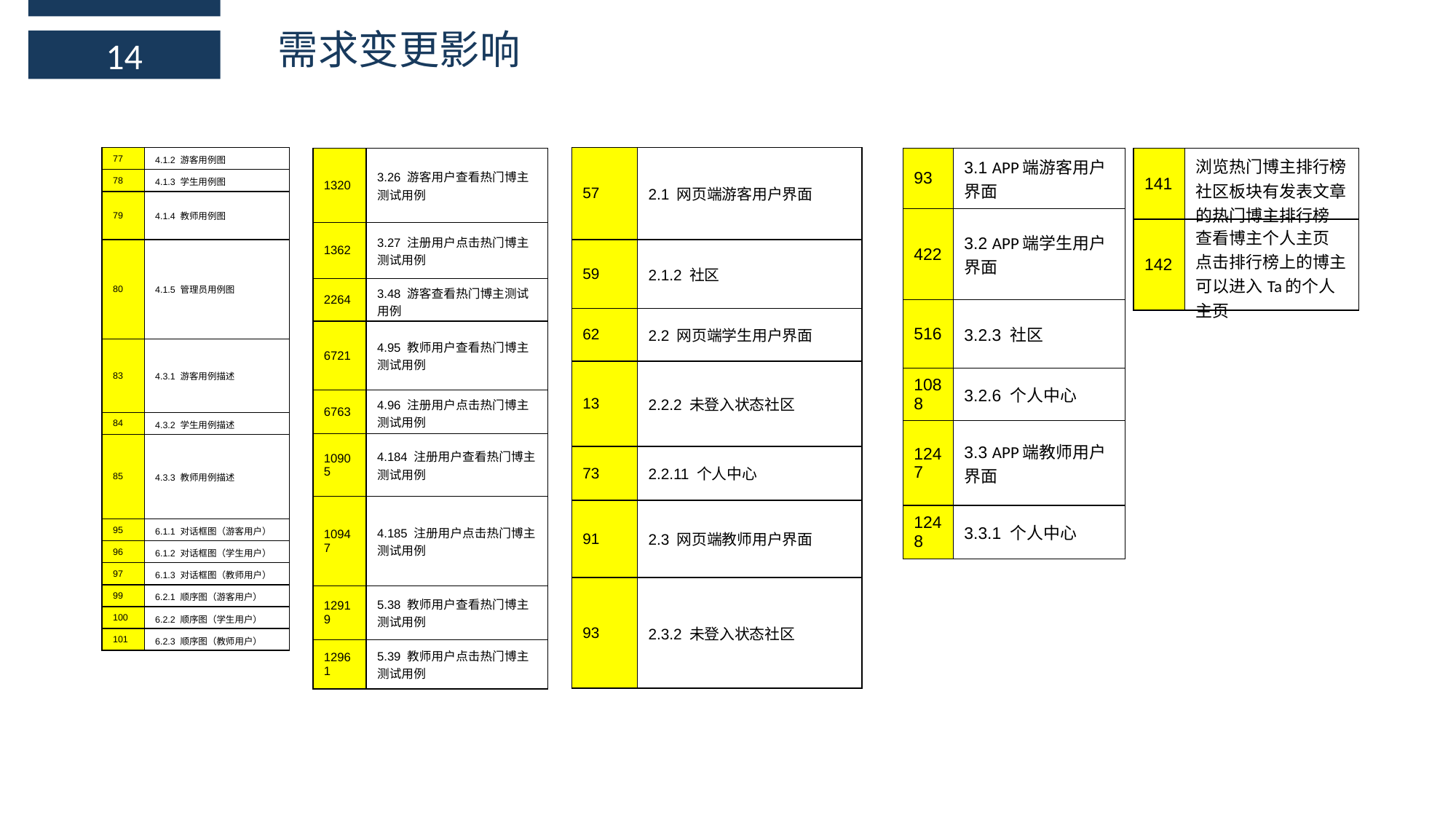

需求变更影响
14
| 77 | 4.1.2 游客用例图 |
| --- | --- |
| 78 | 4.1.3 学生用例图 |
| 79 | 4.1.4 教师用例图 |
| 80 | 4.1.5 管理员用例图 |
| 83 | 4.3.1 游客用例描述 |
| 84 | 4.3.2 学生用例描述 |
| 85 | 4.3.3 教师用例描述 |
| 95 | 6.1.1 对话框图（游客用户） |
| 96 | 6.1.2 对话框图（学生用户） |
| 97 | 6.1.3 对话框图（教师用户） |
| 99 | 6.2.1 顺序图（游客用户） |
| 100 | 6.2.2 顺序图（学生用户） |
| 101 | 6.2.3 顺序图（教师用户） |
| 57 | 2.1 网页端游客用户界面 |
| --- | --- |
| 59 | 2.1.2 社区 |
| 62 | 2.2 网页端学生用户界面 |
| 13 | 2.2.2 未登入状态社区 |
| 73 | 2.2.11 个人中心 |
| 91 | 2.3 网页端教师用户界面 |
| 93 | 2.3.2 未登入状态社区 |
| 93 | 3.1 APP端游客用户界面 |
| --- | --- |
| 422 | 3.2 APP端学生用户界面 |
| 516 | 3.2.3 社区 |
| 1088 | 3.2.6 个人中心 |
| 1247 | 3.3 APP端教师用户界面 |
| 1248 | 3.3.1 个人中心 |
| 141 | 浏览热门博主排行榜 社区板块有发表文章的热门博主排行榜 |
| --- | --- |
| 142 | 查看博主个人主页 点击排行榜上的博主可以进入Ta的个人主页 |
| 1320 | 3.26 游客用户查看热门博主测试用例 |
| --- | --- |
| 1362 | 3.27 注册用户点击热门博主测试用例 |
| 2264 | 3.48 游客查看热门博主测试用例 |
| 6721 | 4.95 教师用户查看热门博主测试用例 |
| 6763 | 4.96 注册用户点击热门博主测试用例 |
| 10905 | 4.184 注册用户查看热门博主测试用例 |
| 10947 | 4.185 注册用户点击热门博主测试用例 |
| 12919 | 5.38 教师用户查看热门博主测试用例 |
| 12961 | 5.39 教师用户点击热门博主测试用例 |
项目基本信息